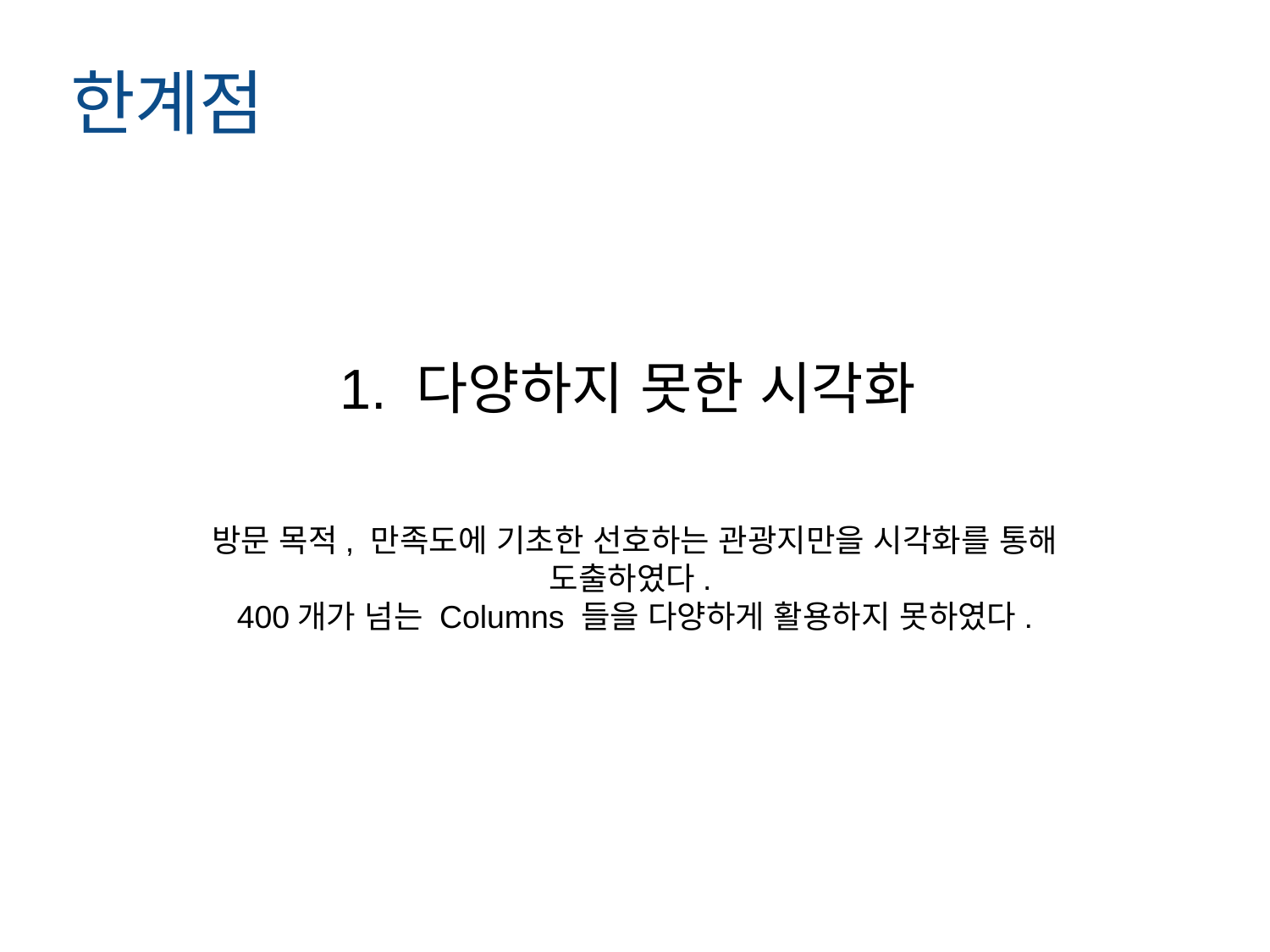

한계점

1. 다양하지 못한 시각화
방문 목적, 만족도에 기초한 선호하는 관광지만을 시각화를 통해 도출하였다.
400개가 넘는 Columns 들을 다양하게 활용하지 못하였다.